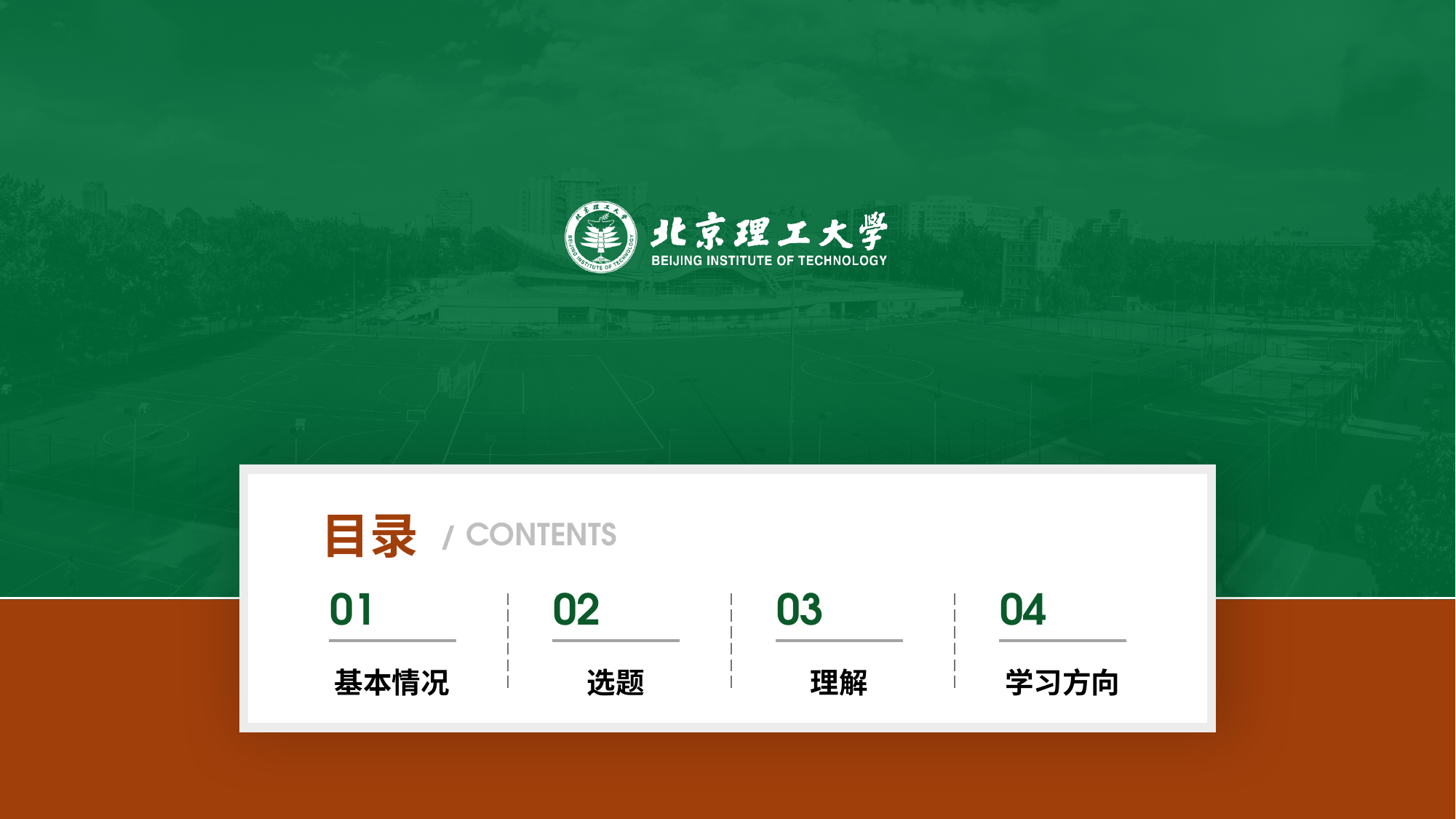

/ CONTENTS
目录
01
基本情况
02
选题
03
理解
04
学习方向